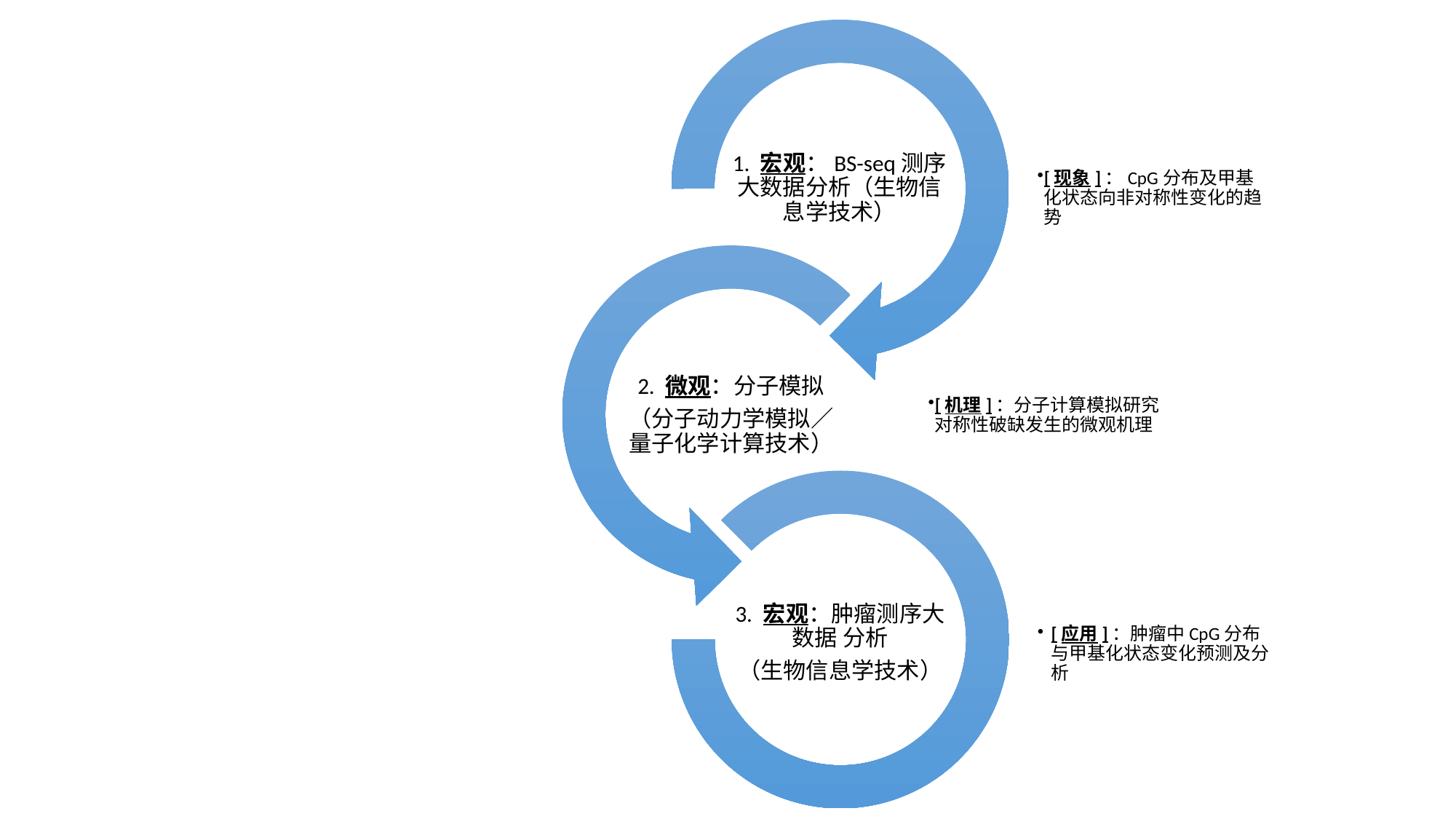

[现象]：CpG分布及甲基化状态向非对称性变化的趋势
1. 宏观：BS-seq测序大数据分析（生物信息学技术）

[机理]：分子计算模拟研究对称性破缺发生的微观机理

2. 微观：分子模拟
（分子动力学模拟／量子化学计算技术）

[应用]：肿瘤中CpG分布与甲基化状态变化预测及分析
3. 宏观：肿瘤测序大数据 分析
（生物信息学技术）